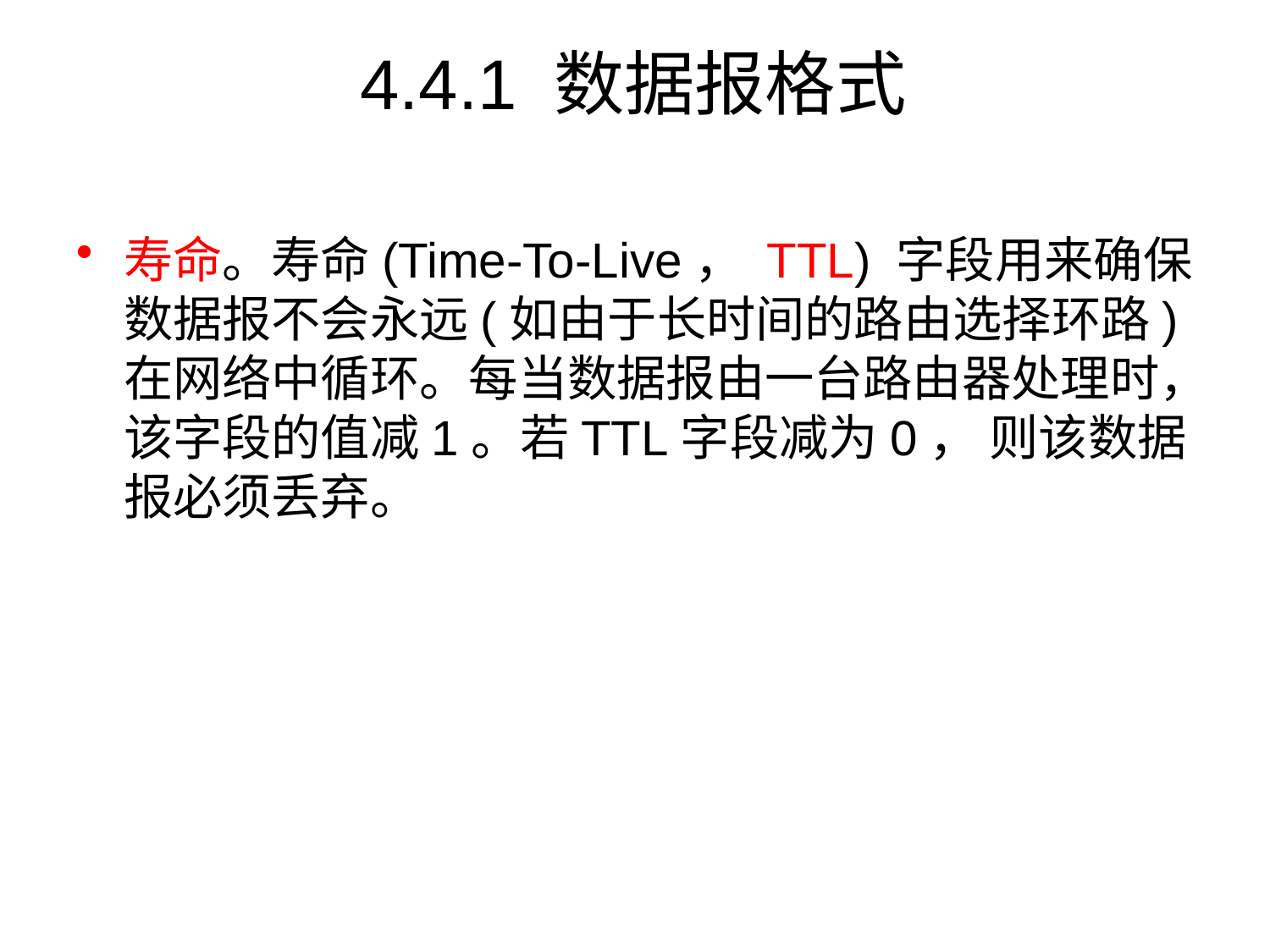

# 4.4.1 数据报格式
寿命。寿命(Time-To-Live， TTL) 字段用来确保数据报不会永远(如由于长时间的路由选择环路)在网络中循环。每当数据报由一台路由器处理时，该字段的值减1。若TTL字段减为0， 则该数据报必须丢弃。